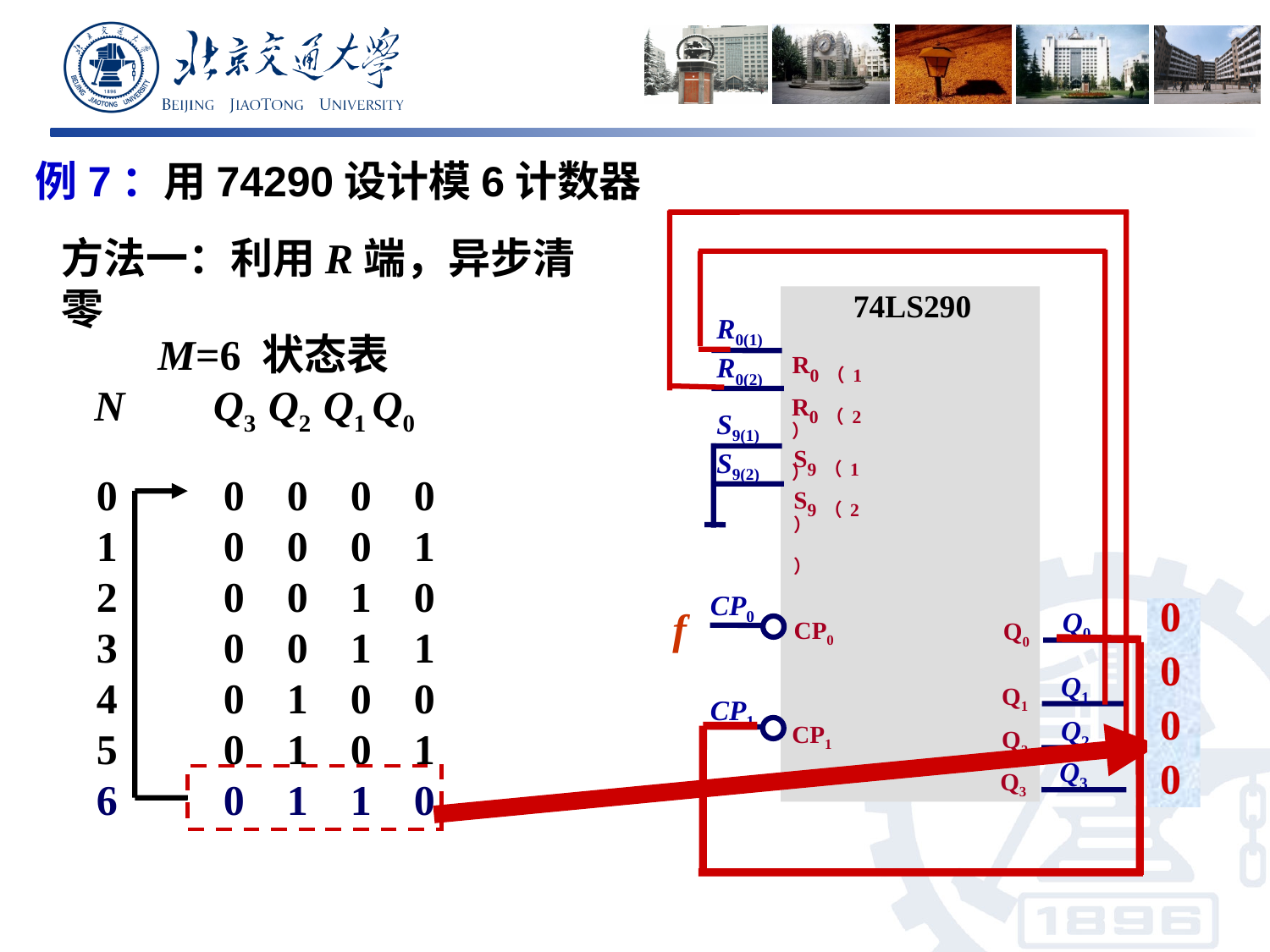

例7：用74290设计模6计数器

方法一：利用R端，异步清零
74LS290

R0(1)
R0（1）
R0(2)

R0（2）
S9(1)

S9（1）
S9(2)

S9（2）

Q0
CP0
Q0

Q1
Q1
Q2
CP1

Q2

Q3

Q3

CP0
CP1

      M=6 状态表
N         Q3  Q2  Q1 Q0

0	0    0    0    0
1	0    0    0    1
2	0    0    1    0
3	0    0    1    1
4	0    1    0    0
5	0    1    0    1
6	0    1    1    0

f
0
0
0
0
0110